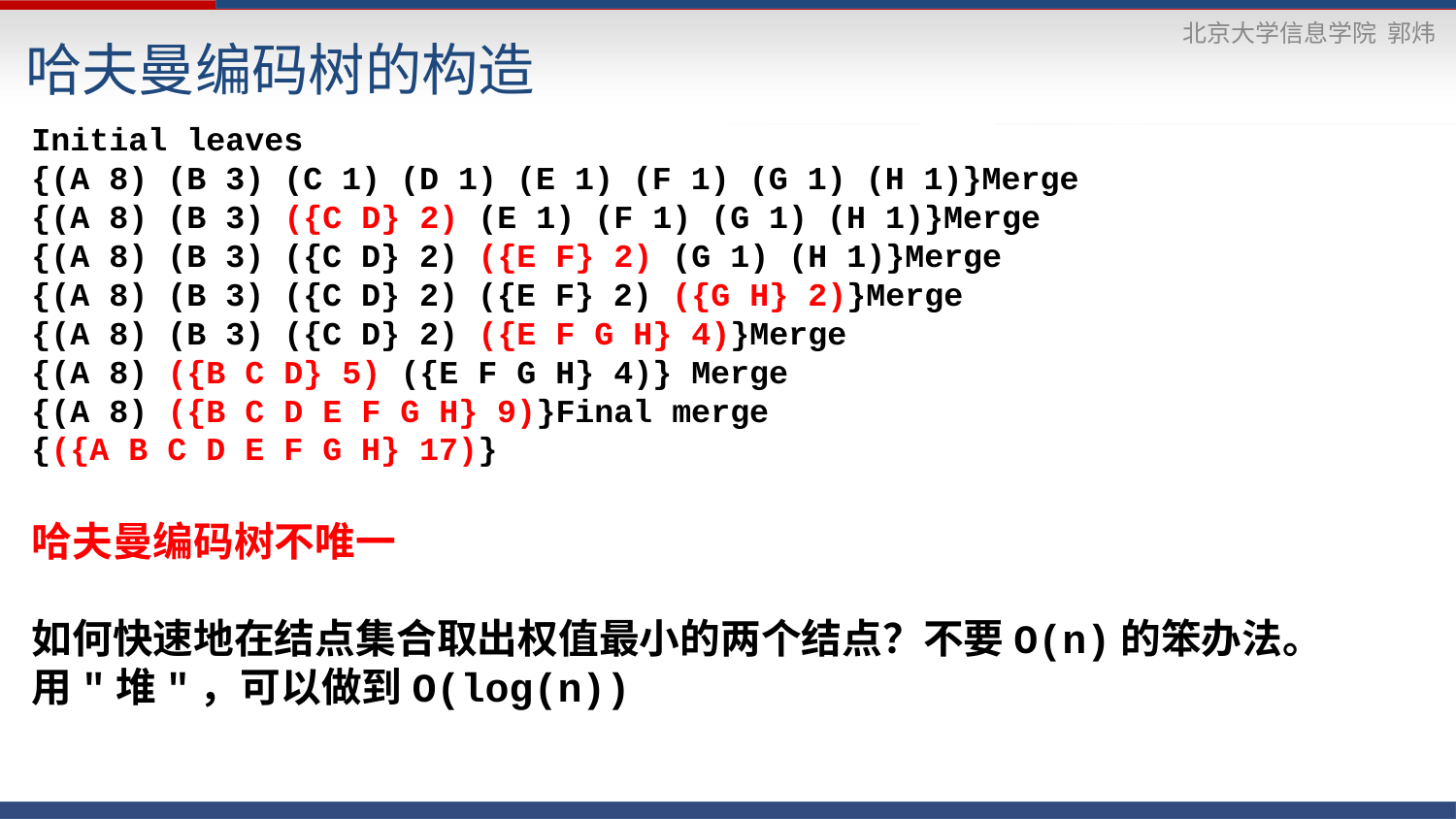

哈夫曼编码树的构造
Initial leaves
{(A 8) (B 3) (C 1) (D 1) (E 1) (F 1) (G 1) (H 1)}Merge
{(A 8) (B 3) ({C D} 2) (E 1) (F 1) (G 1) (H 1)}Merge
{(A 8) (B 3) ({C D} 2) ({E F} 2) (G 1) (H 1)}Merge
{(A 8) (B 3) ({C D} 2) ({E F} 2) ({G H} 2)}Merge
{(A 8) (B 3) ({C D} 2) ({E F G H} 4)}Merge
{(A 8) ({B C D} 5) ({E F G H} 4)} Merge
{(A 8) ({B C D E F G H} 9)}Final merge
{({A B C D E F G H} 17)}

哈夫曼编码树不唯一

如何快速地在结点集合取出权值最小的两个结点？不要O(n)的笨办法。
用"堆"，可以做到O(log(n))
50